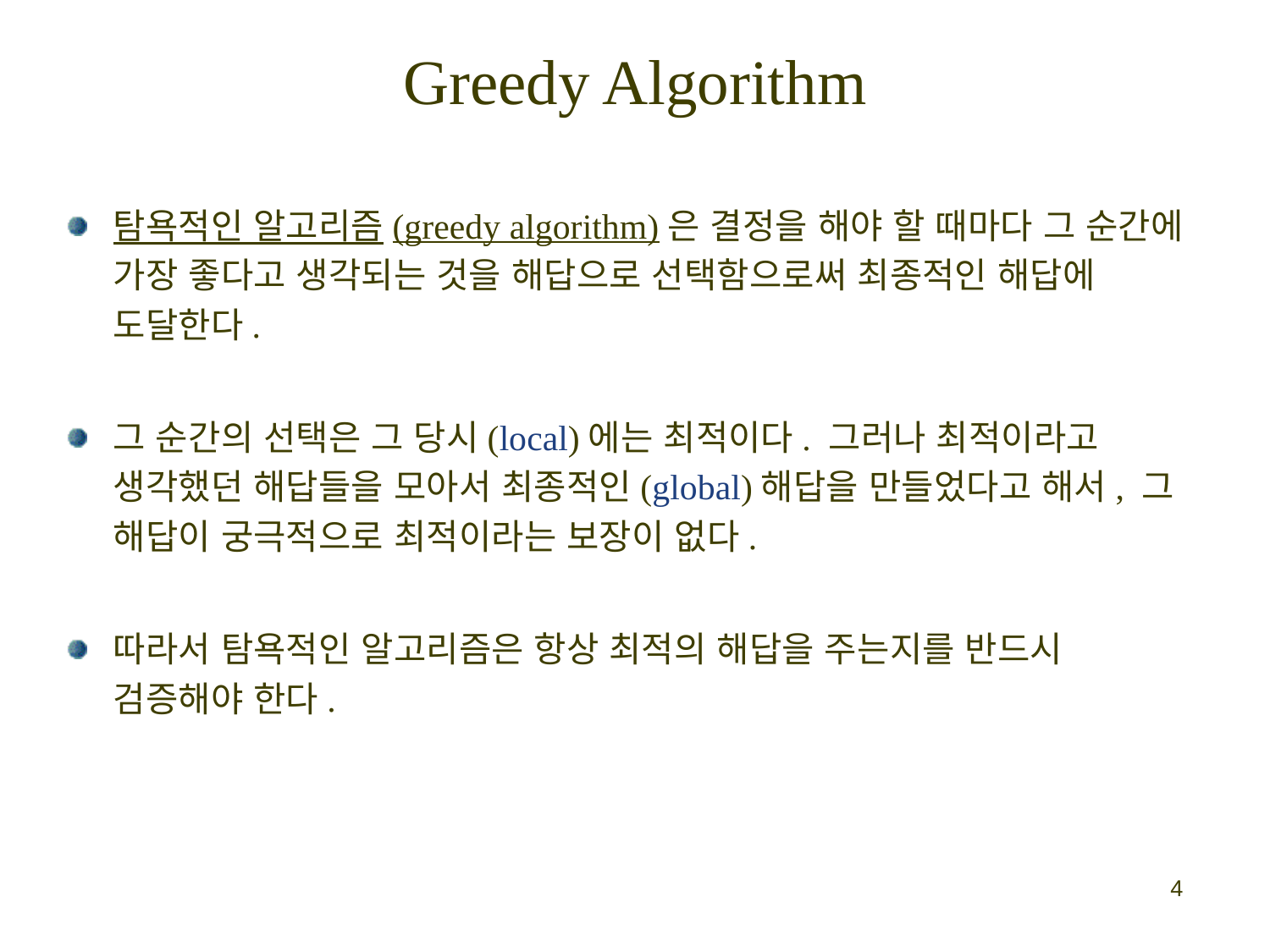

# Greedy Algorithm
탐욕적인 알고리즘(greedy algorithm)은 결정을 해야 할 때마다 그 순간에 가장 좋다고 생각되는 것을 해답으로 선택함으로써 최종적인 해답에 도달한다.

그 순간의 선택은 그 당시(local)에는 최적이다. 그러나 최적이라고 생각했던 해답들을 모아서 최종적인(global)해답을 만들었다고 해서, 그 해답이 궁극적으로 최적이라는 보장이 없다.

따라서 탐욕적인 알고리즘은 항상 최적의 해답을 주는지를 반드시 검증해야 한다.
4